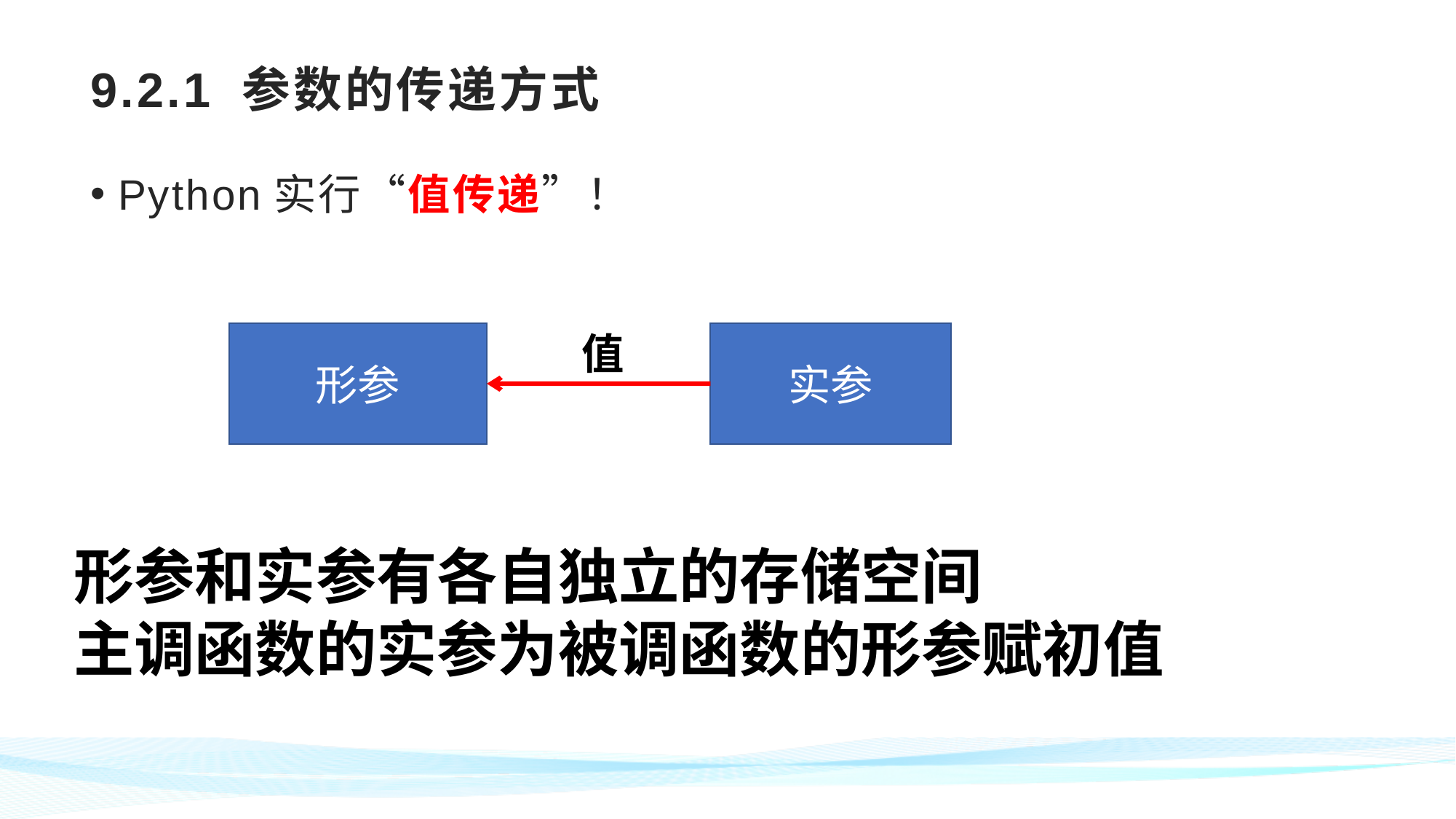

# 9.2.1 参数的传递方式
Python实行“值传递”！
值
形参
实参
形参和实参有各自独立的存储空间
主调函数的实参为被调函数的形参赋初值